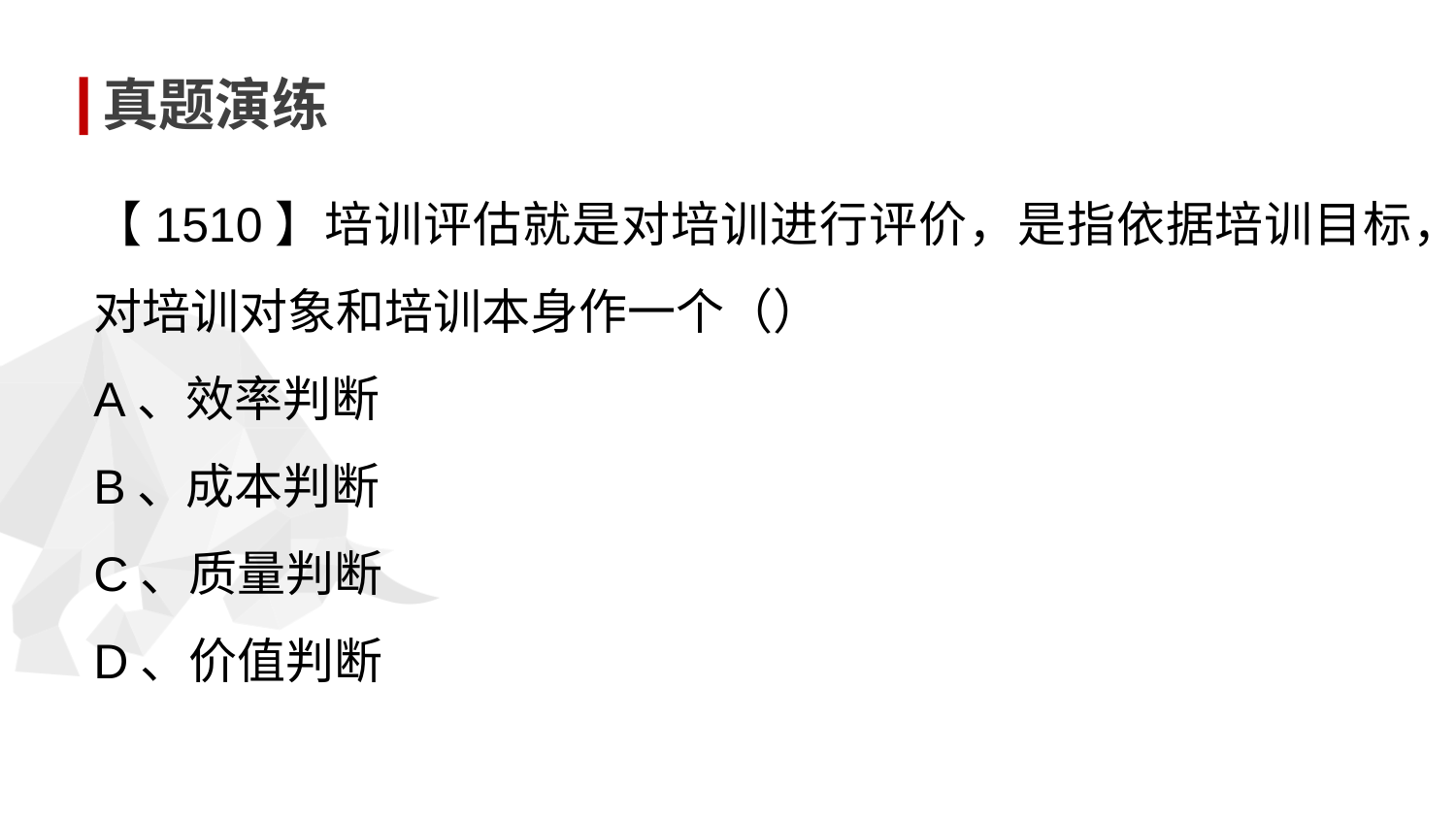

真题演练
【1510】培训评估就是对培训进行评价，是指依据培训目标，对培训对象和培训本身作一个（）
A、效率判断
B、成本判断
C、质量判断
D、价值判断